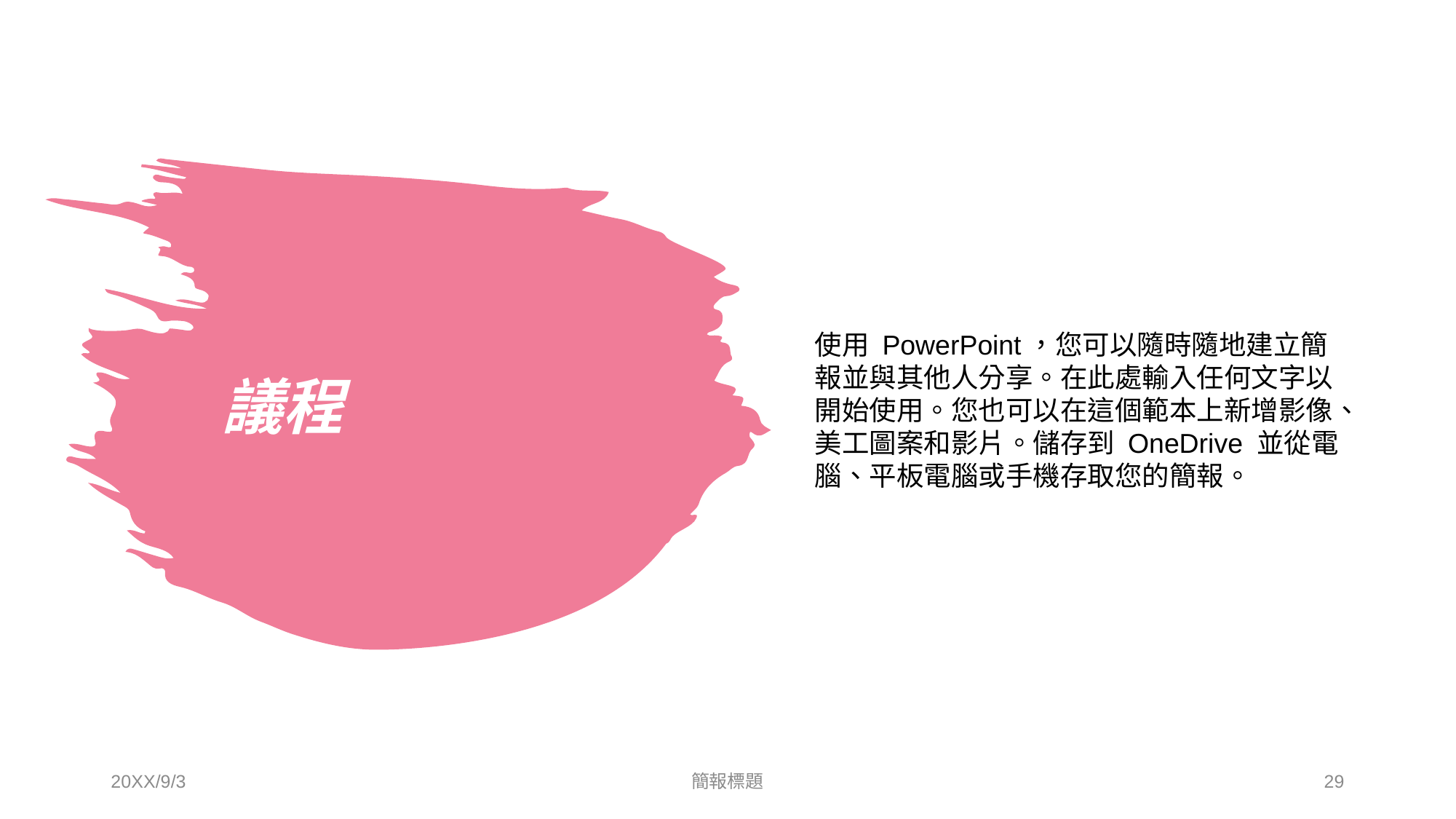

使用 PowerPoint，您可以隨時隨地建立簡報並與其他人分享。在此處輸入任何文字以開始使用。您也可以在這個範本上新增影像、美工圖案和影片。儲存到 OneDrive 並從電腦、平板電腦或手機存取您的簡報。
# 議程
20XX/9/3
簡報標題
29